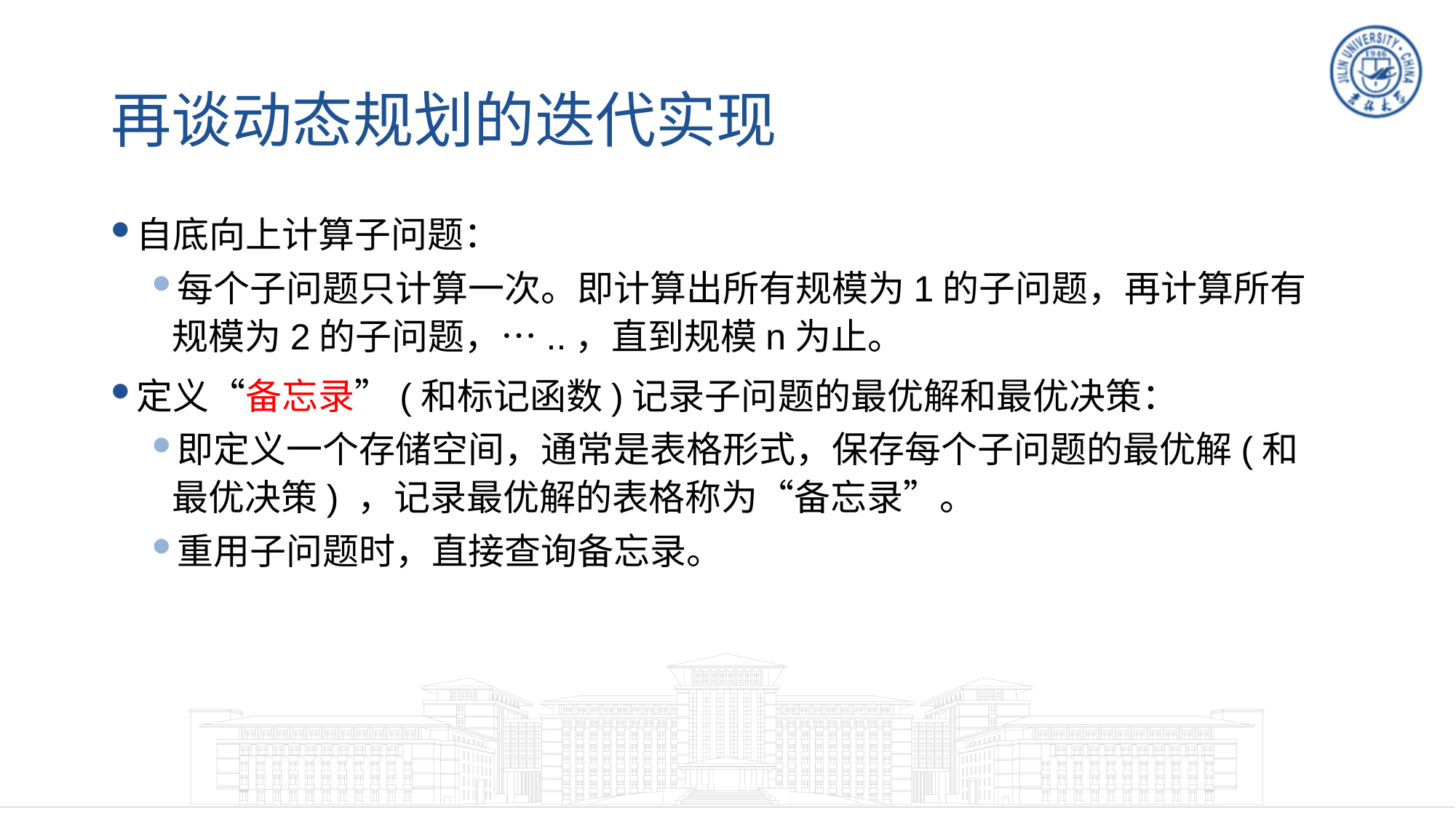

# 再谈动态规划的迭代实现
自底向上计算子问题：
每个子问题只计算一次。即计算出所有规模为1的子问题，再计算所有规模为2的子问题，…..，直到规模n为止。
定义“备忘录”(和标记函数)记录子问题的最优解和最优决策：
即定义一个存储空间，通常是表格形式，保存每个子问题的最优解(和最优决策) ，记录最优解的表格称为“备忘录”。
重用子问题时，直接查询备忘录。
14